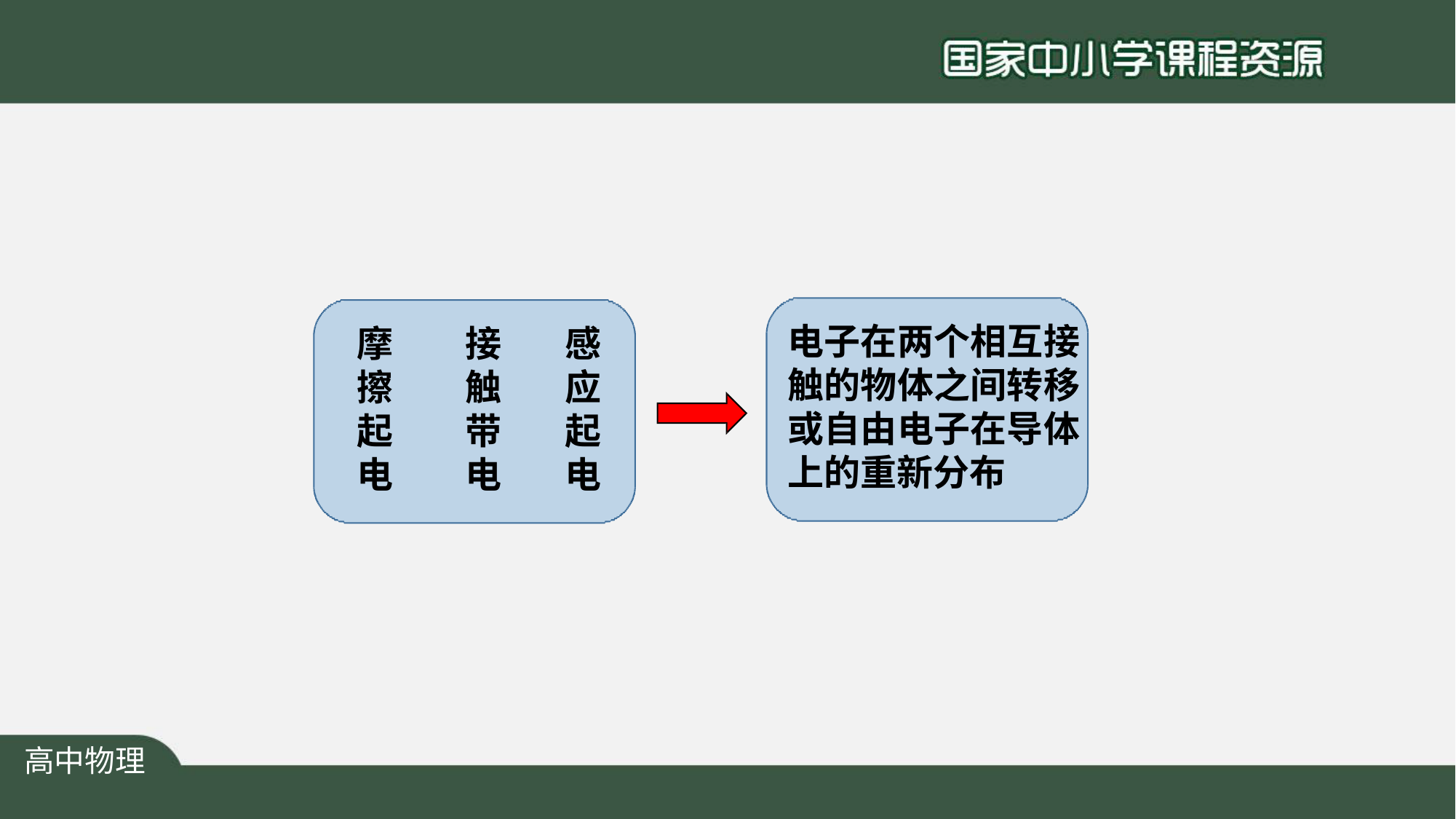

# 电子在两个相互接 触的物体之间转移 或自由电子在导体 上的重新分布
摩	接	感
擦	触	应
起	带	起
电	电	电

高中物理